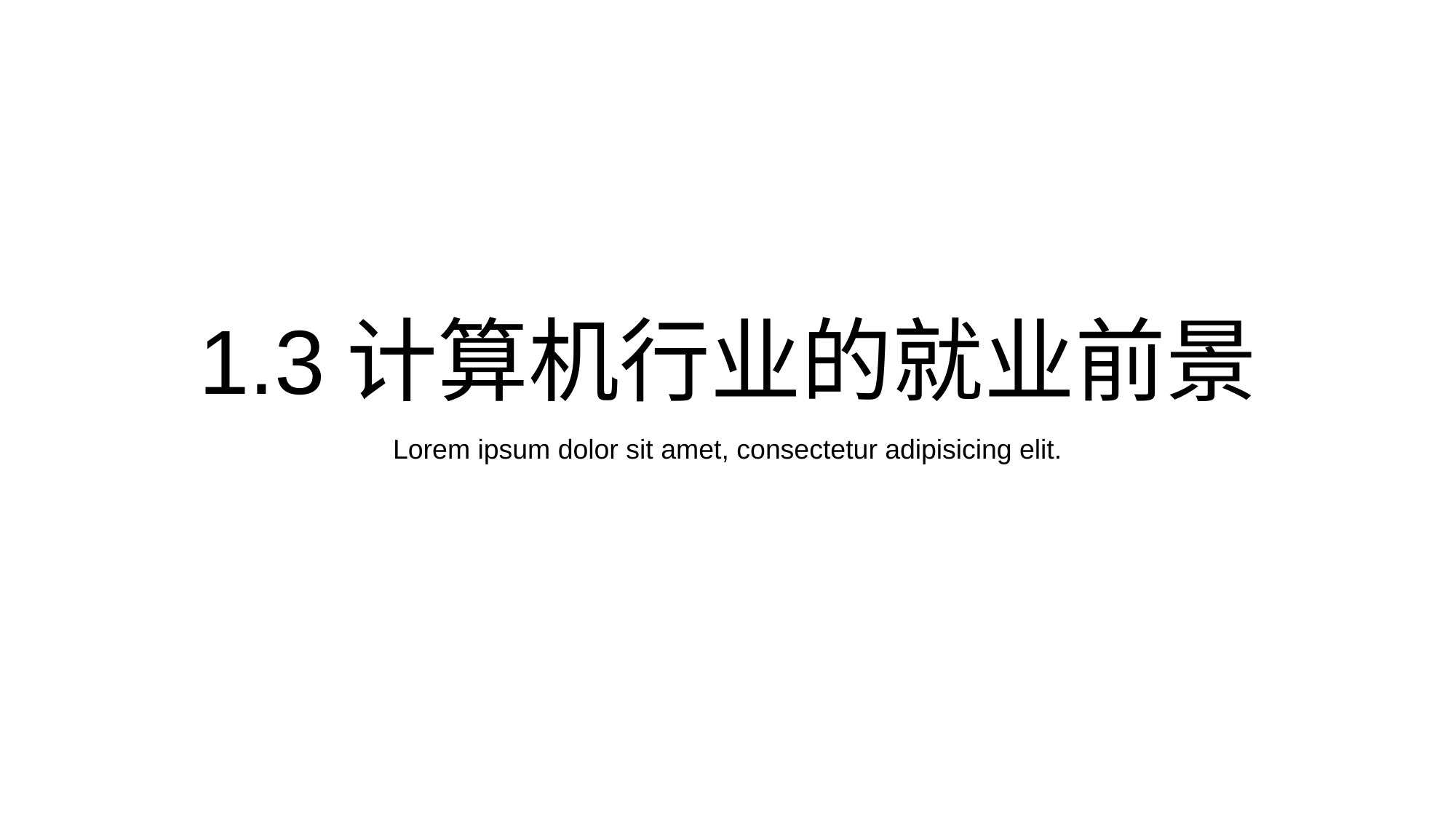

# 1.3计算机行业的就业前景
Lorem ipsum dolor sit amet, consectetur adipisicing elit.